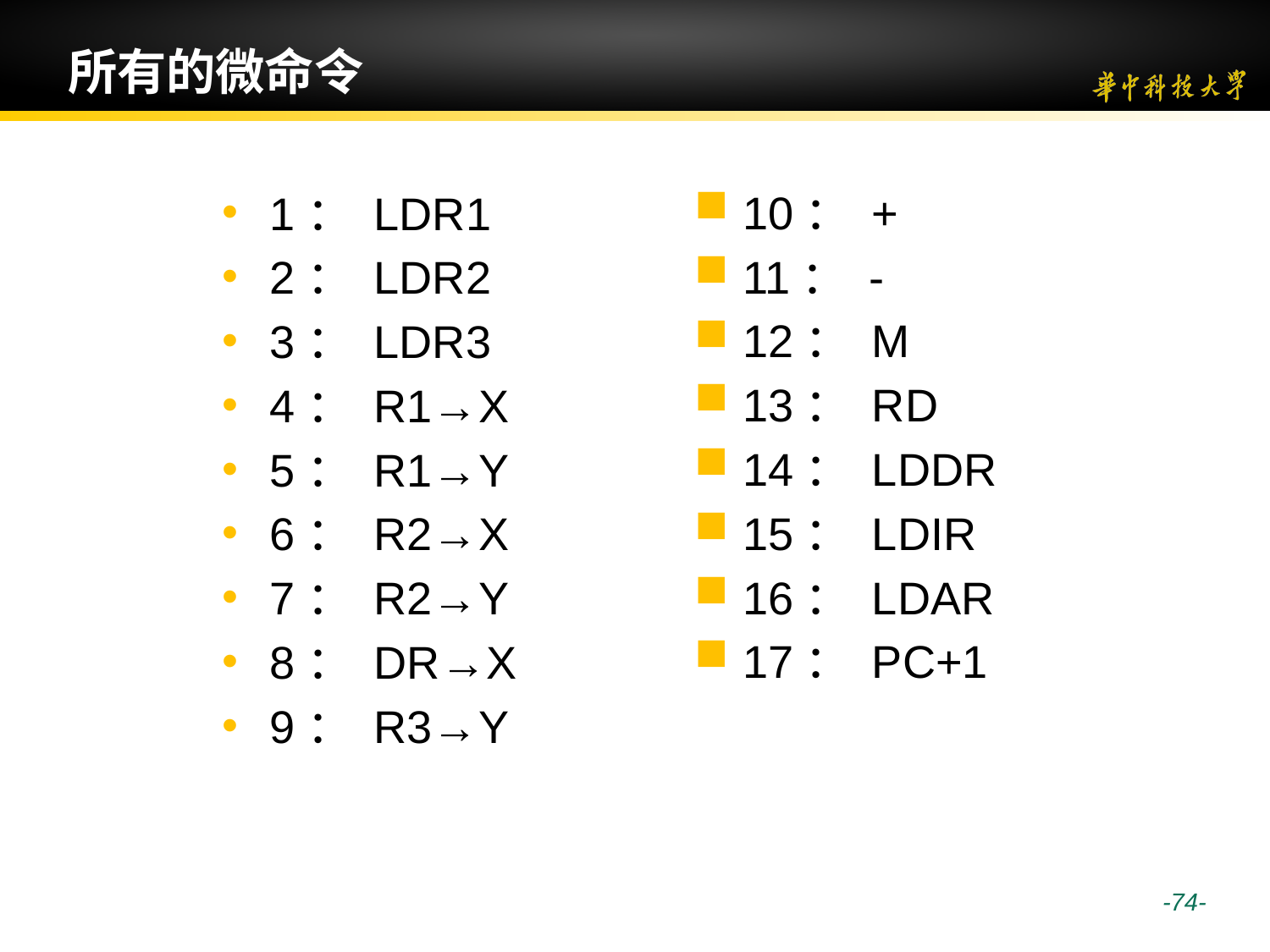

# 所有的微命令
10： +
11： -
12： M
13： RD
14： LDDR
15： LDIR
16： LDAR
17： PC+1

1： LDR1
2： LDR2
3： LDR3
4： R1→X
5： R1→Y
6： R2→X
7： R2→Y
8： DR→X
9： R3→Y

 -74-